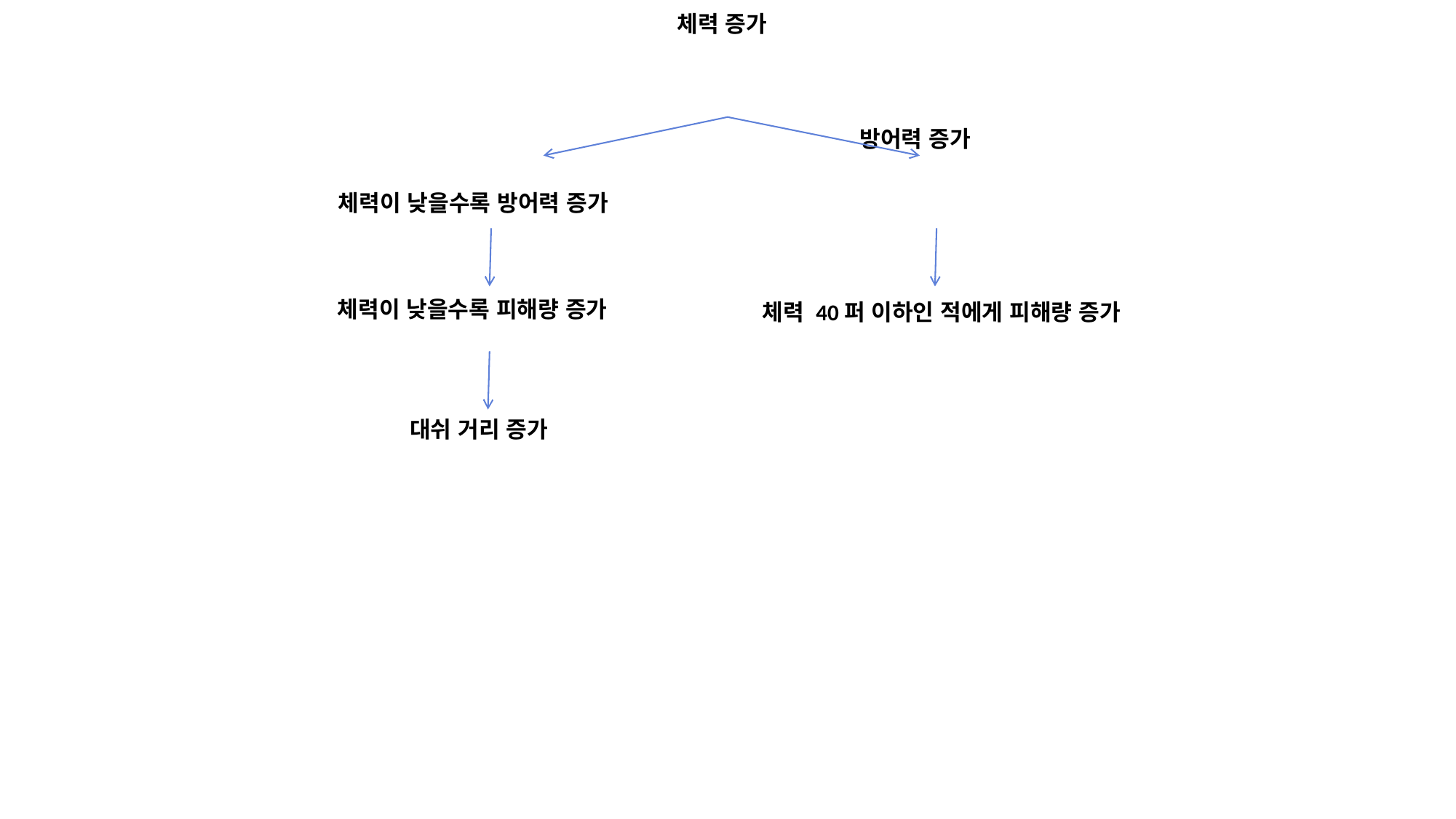

체력 증가
방어력 증가
체력이 낮을수록 방어력 증가
체력 40퍼 이하인 적에게 피해량 증가
체력이 낮을수록 피해량 증가

대쉬 거리 증가